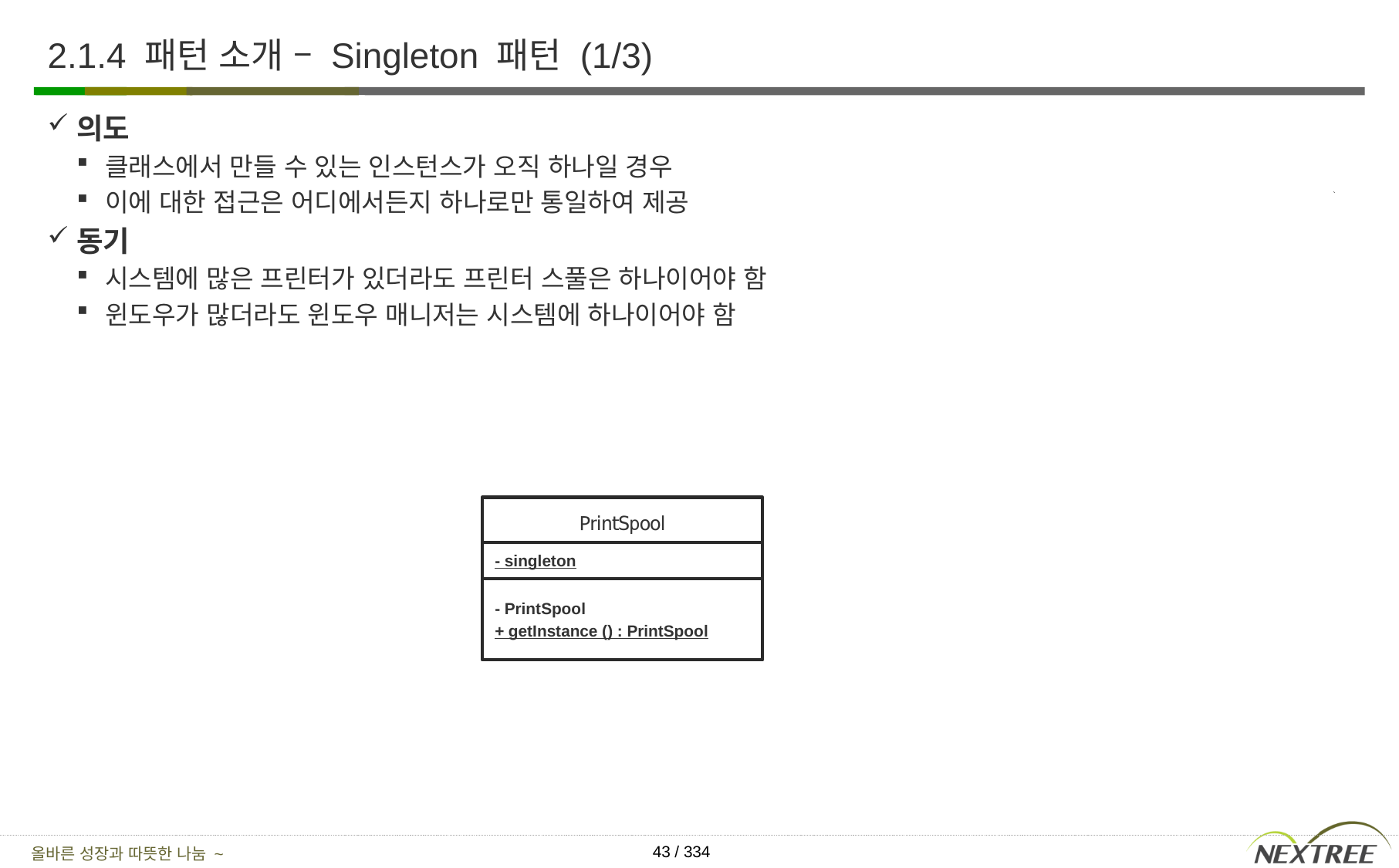

# 2.1.4 패턴 소개 – Singleton 패턴 (1/3)
의도
클래스에서 만들 수 있는 인스턴스가 오직 하나일 경우
이에 대한 접근은 어디에서든지 하나로만 통일하여 제공
동기
시스템에 많은 프린터가 있더라도 프린터 스풀은 하나이어야 함
윈도우가 많더라도 윈도우 매니저는 시스템에 하나이어야 함
PrintSpool
- singleton

- PrintSpool
+ getInstance () : PrintSpool